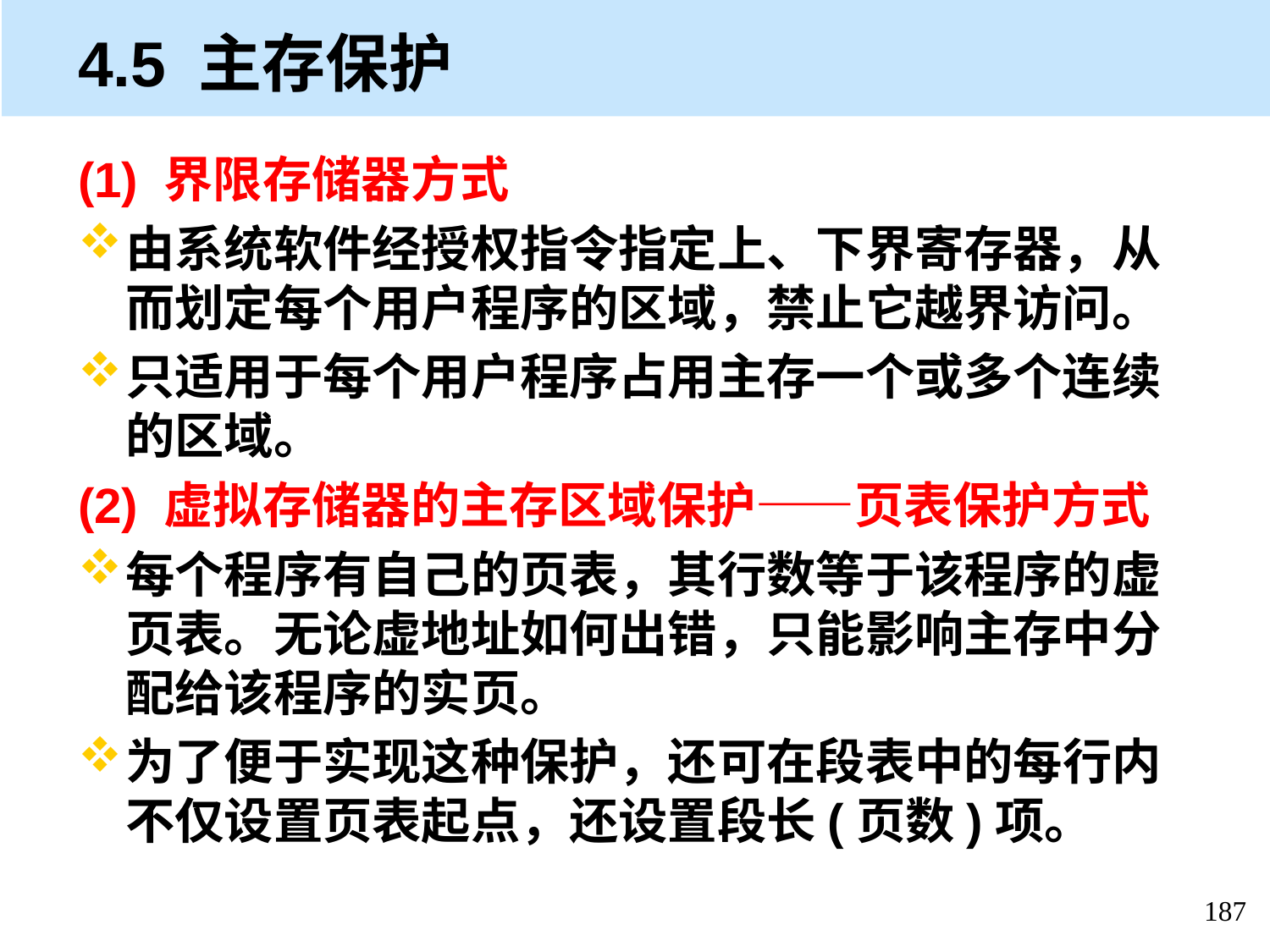

# 4.5 主存保护
(1) 界限存储器方式
由系统软件经授权指令指定上、下界寄存器，从而划定每个用户程序的区域，禁止它越界访问。
只适用于每个用户程序占用主存一个或多个连续的区域。
(2) 虚拟存储器的主存区域保护——页表保护方式
每个程序有自己的页表，其行数等于该程序的虚页表。无论虚地址如何出错，只能影响主存中分配给该程序的实页。
为了便于实现这种保护，还可在段表中的每行内不仅设置页表起点，还设置段长(页数)项。